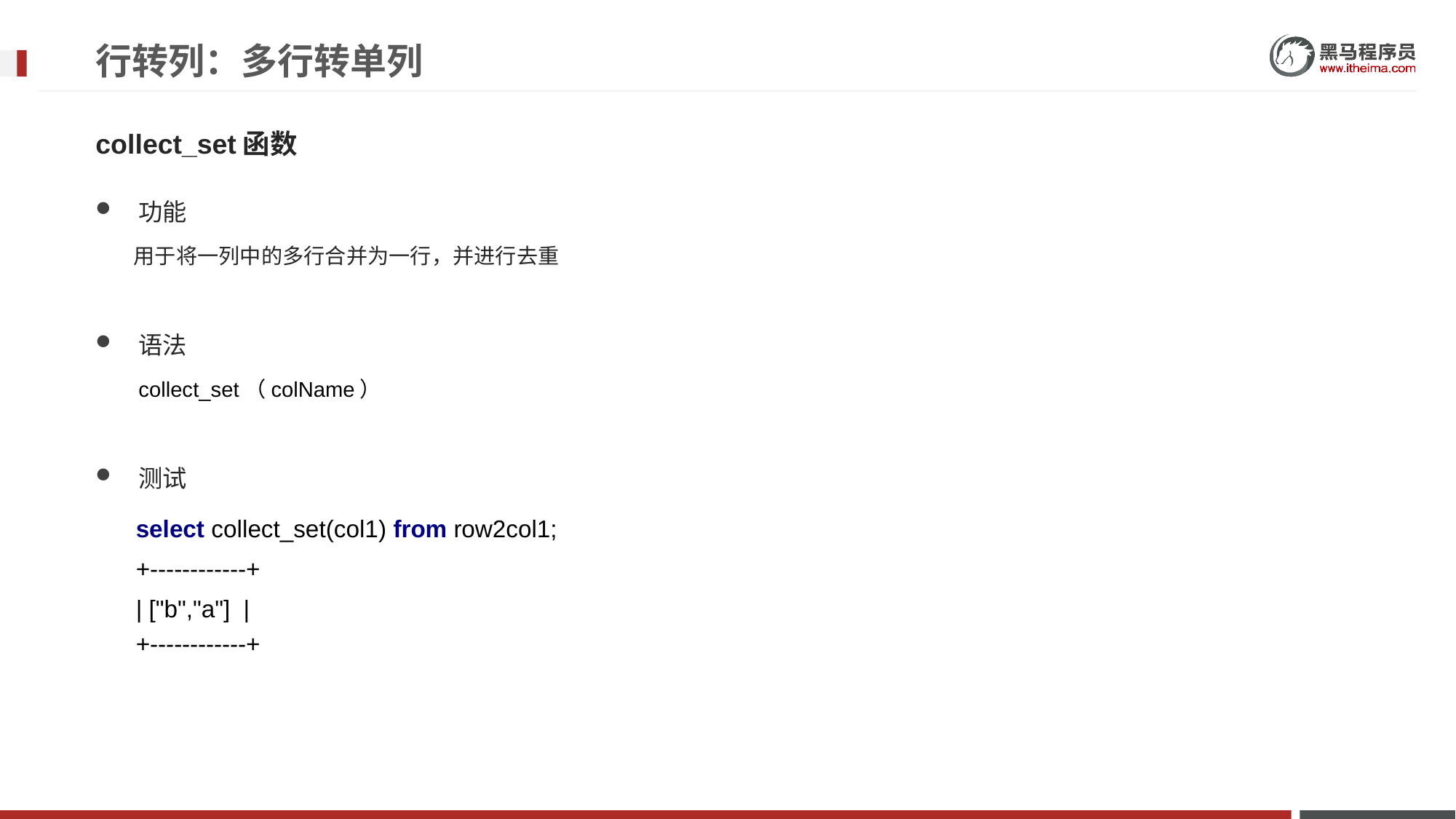

# 行转列：多行转单列
collect_set函数
功能
       用于将一列中的多行合并为一行，并进行去重

语法
collect_set（colName）

测试

select collect_set(col1) from row2col1;
+------------+
| ["b","a"]  |
+------------+